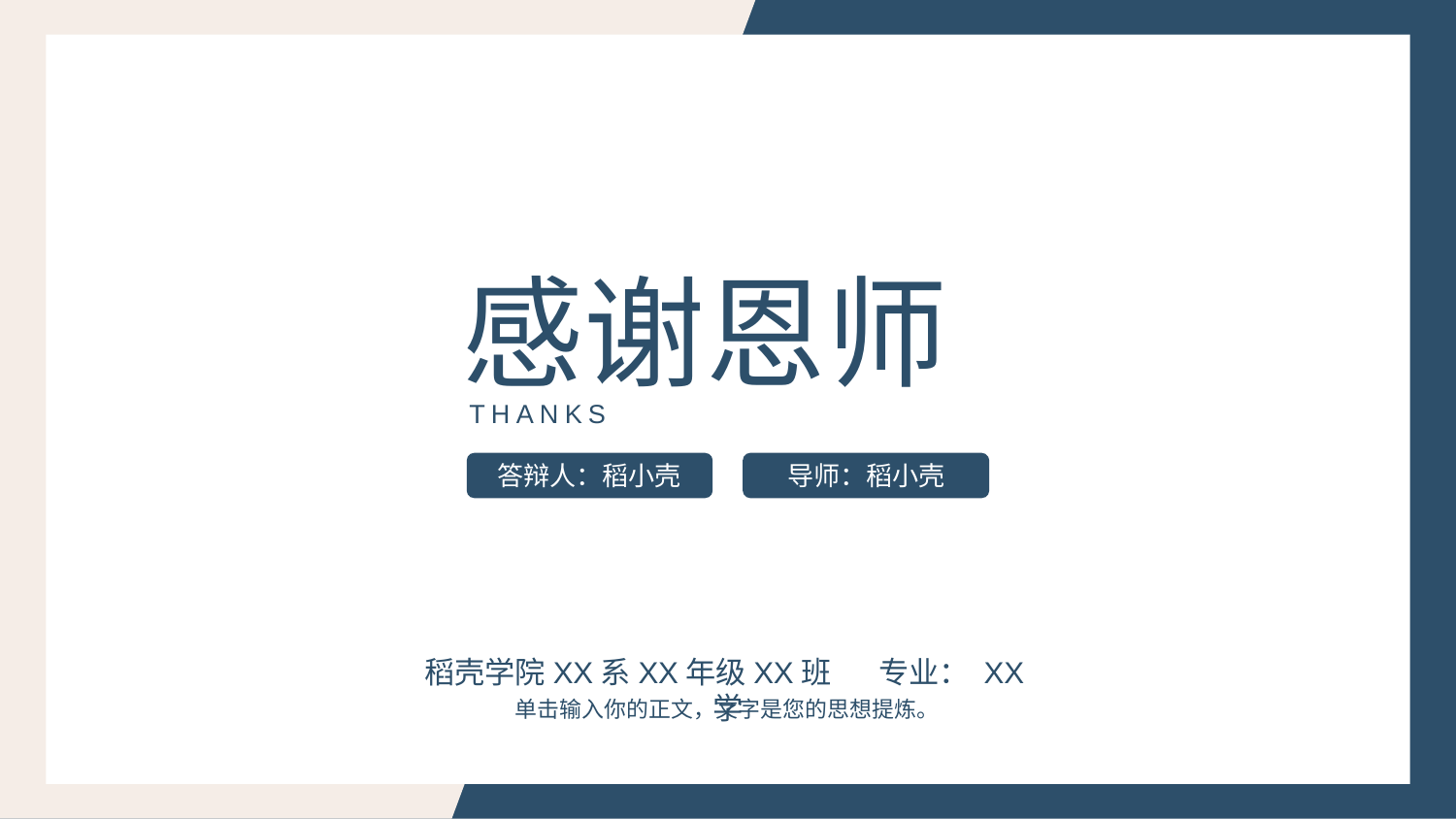

感谢恩师
THANKS
导师：稻小壳
答辩人：稻小壳
稻壳学院XX系XX年级XX班       专业： XX学
单击输入你的正文，文字是您的思想提炼。